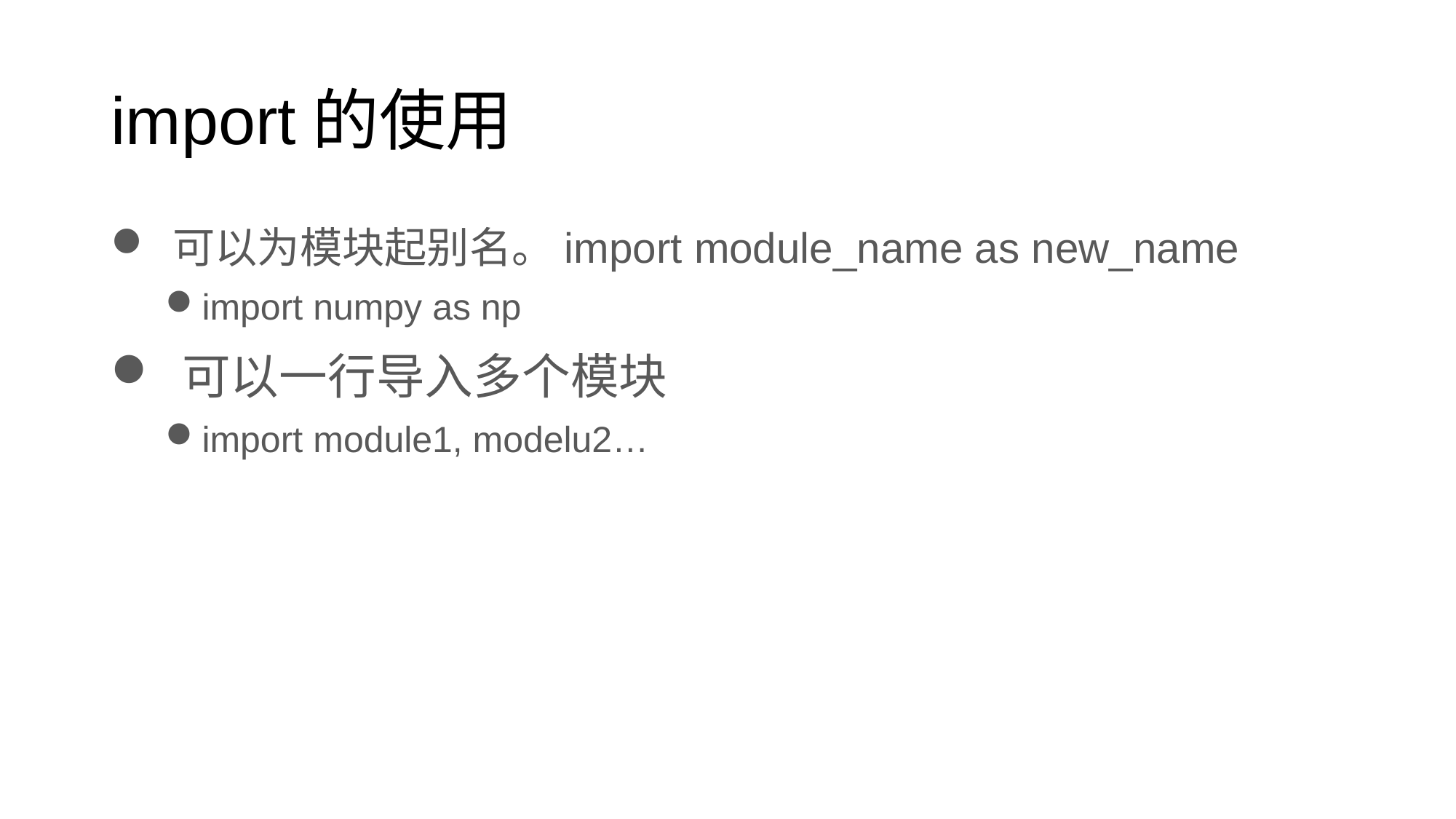

# import的使用
 可以为模块起别名。import module_name as new_name
import numpy as np
 可以一行导入多个模块
import module1, modelu2…